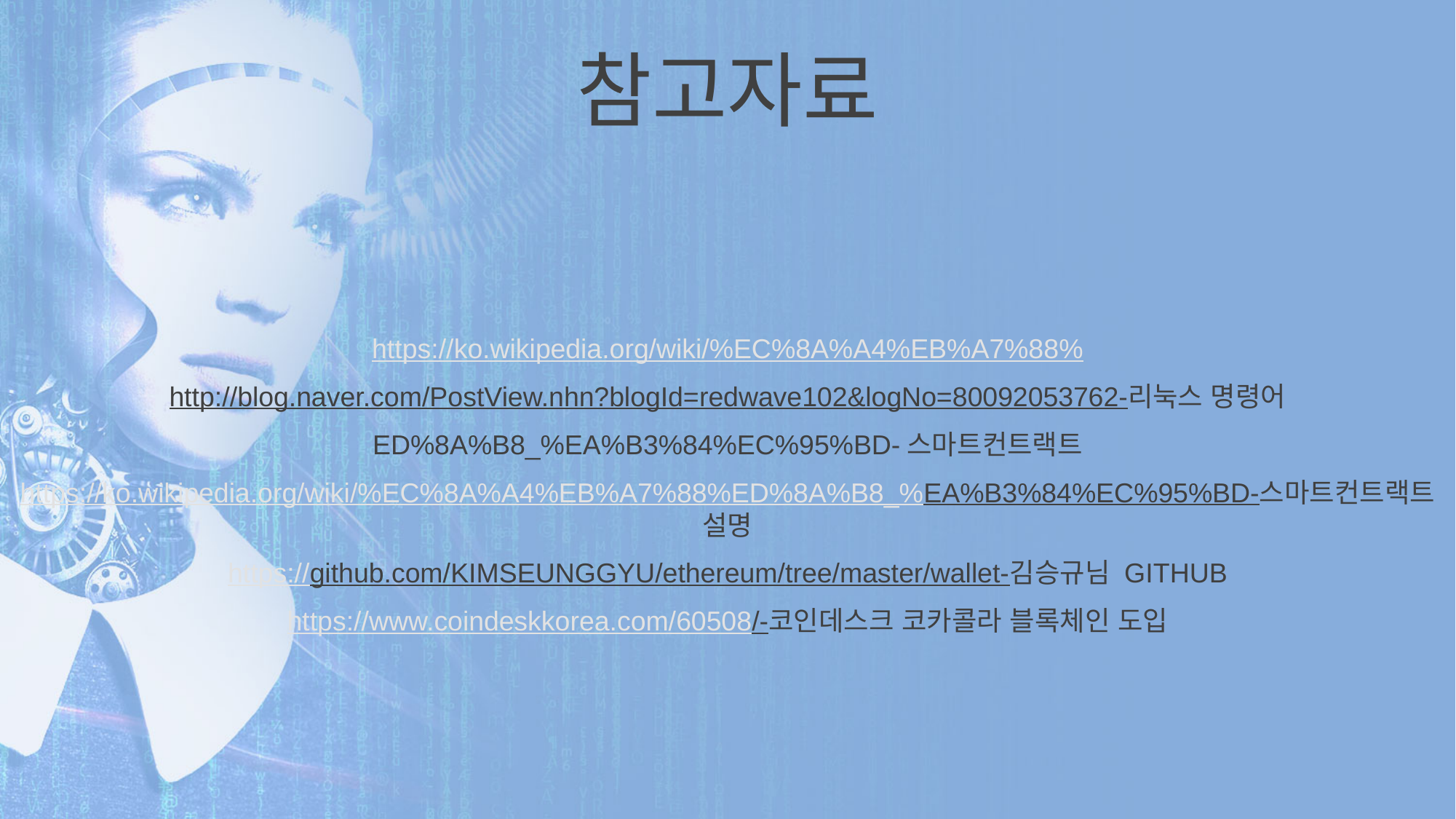

참고자료
https://ko.wikipedia.org/wiki/%EC%8A%A4%EB%A7%88%
http://blog.naver.com/PostView.nhn?blogId=redwave102&logNo=80092053762-리눅스 명령어
ED%8A%B8_%EA%B3%84%EC%95%BD-스마트컨트랙트
https://ko.wikipedia.org/wiki/%EC%8A%A4%EB%A7%88%ED%8A%B8_%EA%B3%84%EC%95%BD-스마트컨트랙트 설명
https://github.com/KIMSEUNGGYU/ethereum/tree/master/wallet-김승규님 GITHUB
https://www.coindeskkorea.com/60508/-코인데스크 코카콜라 블록체인 도입